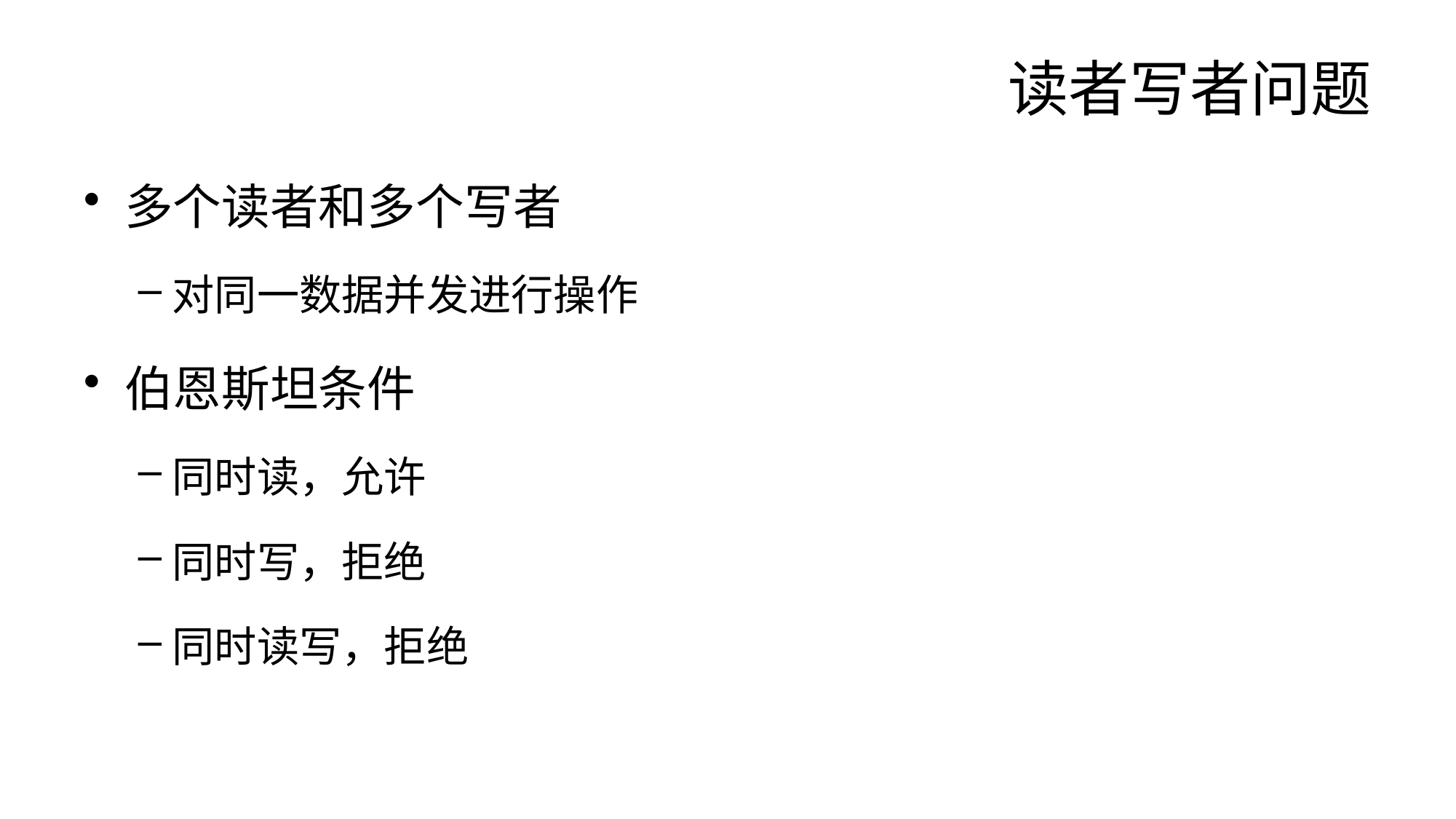

# 读者写者问题
多个读者和多个写者
对同一数据并发进行操作
伯恩斯坦条件
同时读，允许
同时写，拒绝
同时读写，拒绝